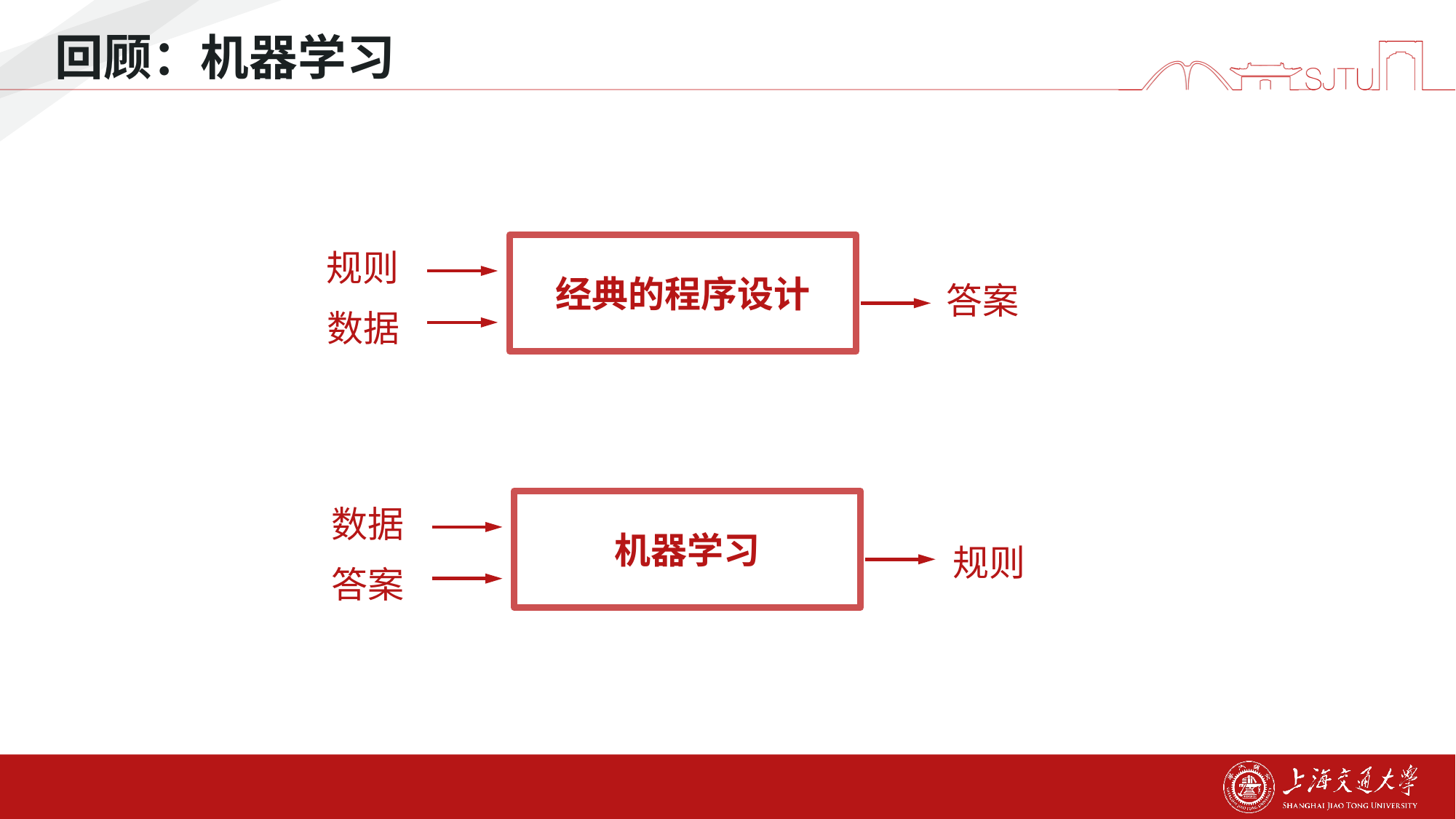

回顾：机器学习

经典的程序设计
规则
答案
数据
机器学习
数据
规则
答案